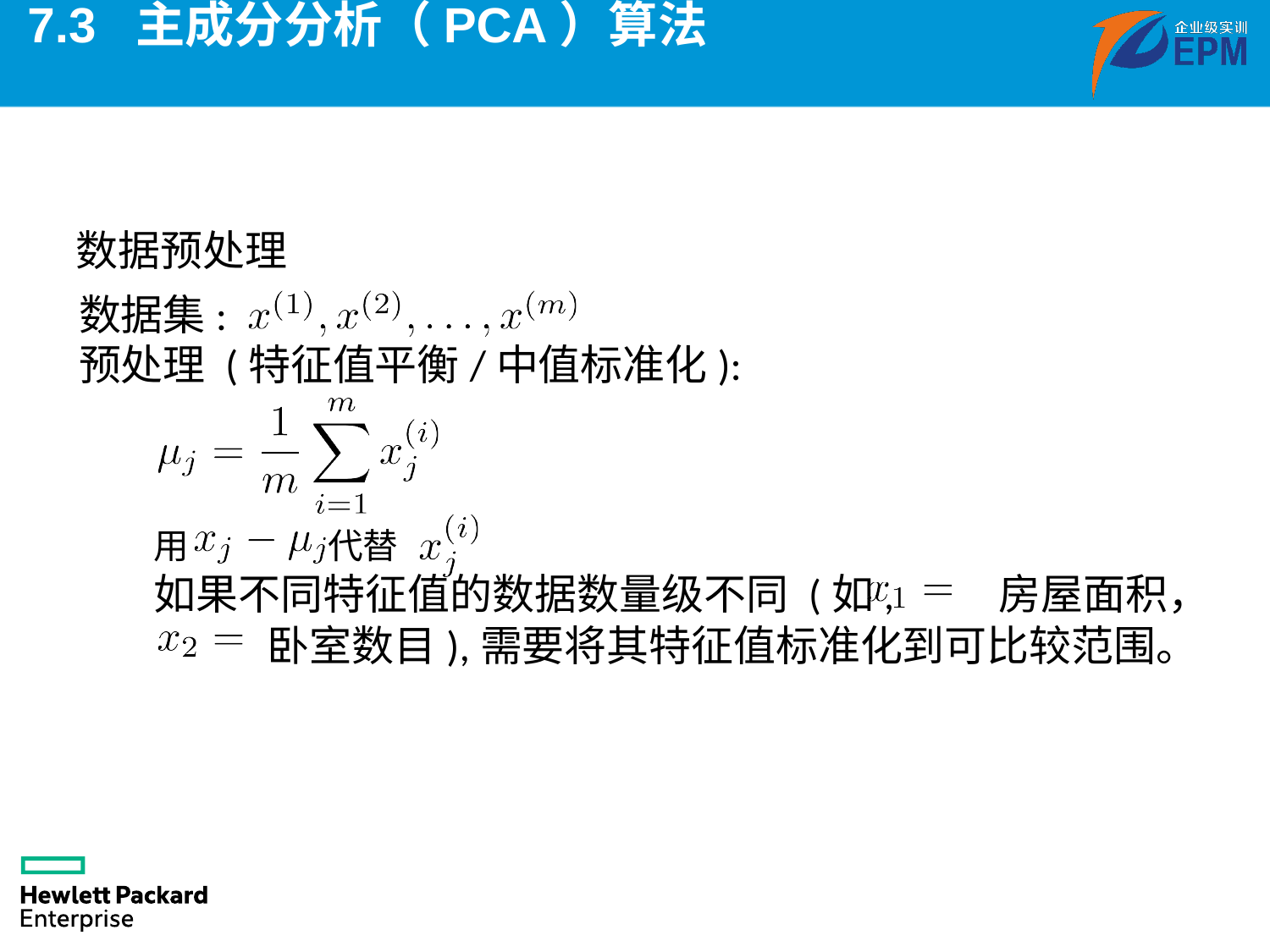

# 7.3  主成分分析（PCA）算法
数据预处理
数据集:
预处理 (特征值平衡/中值标准化):

用                  代替
如果不同特征值的数据数量级不同 (如,          房屋面积，
           卧室数目),需要将其特征值标准化到可比较范围。